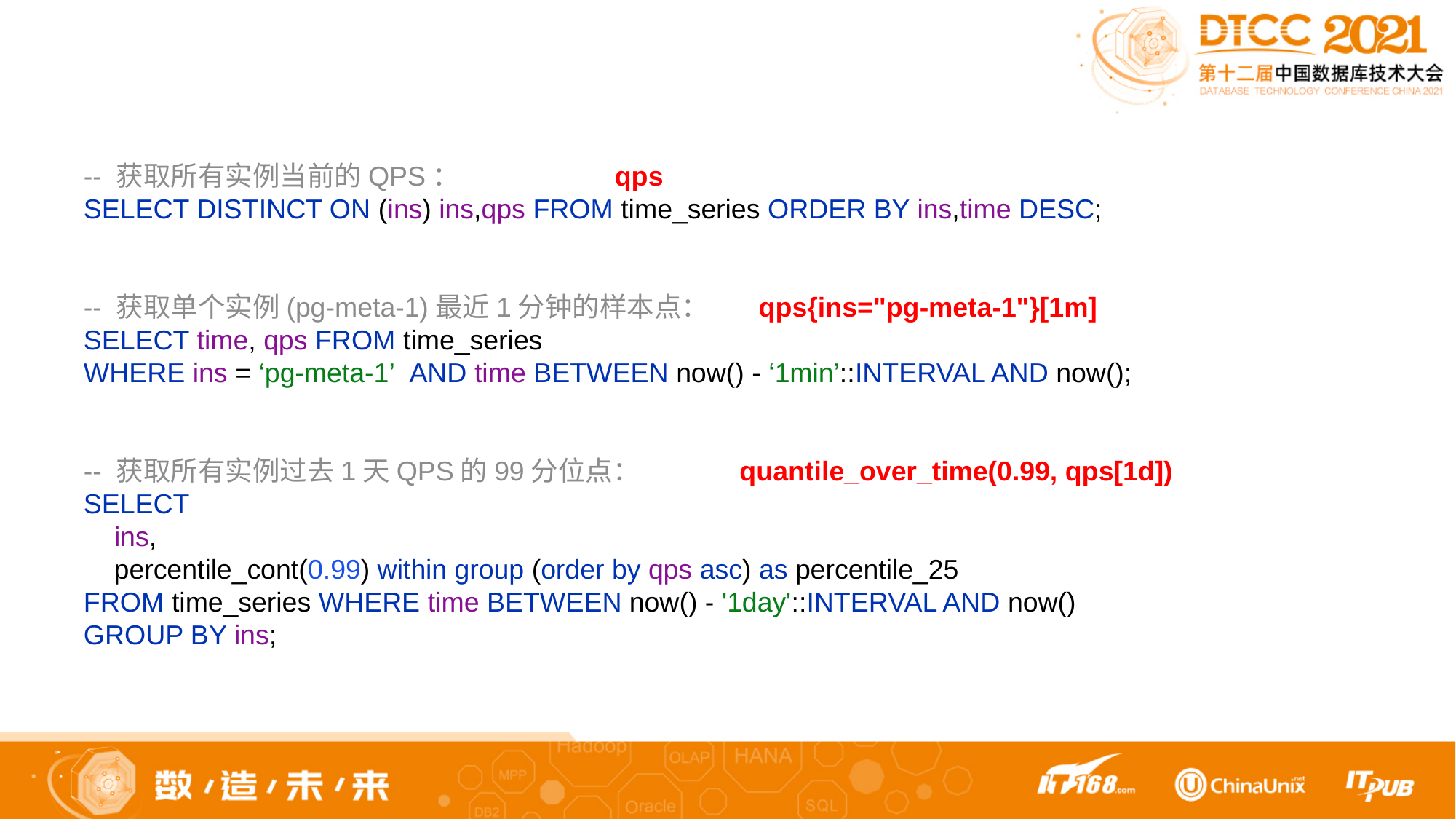

-- 获取所有实例当前的QPS：                        qps
SELECT DISTINCT ON (ins) ins,qps FROM time_series ORDER BY ins,time DESC;
-- 获取单个实例(pg-meta-1)最近1分钟的样本点：       qps{ins="pg-meta-1"}[1m]
SELECT time, qps FROM time_series
WHERE ins = ‘pg-meta-1’  AND time BETWEEN now() - ‘1min’::INTERVAL AND now();
-- 获取所有实例过去1天QPS的99分位点：               quantile_over_time(0.99, qps[1d])
SELECT
    ins,
    percentile_cont(0.99) within group (order by qps asc) as percentile_25
FROM time_series WHERE time BETWEEN now() - '1day'::INTERVAL AND now()
GROUP BY ins;